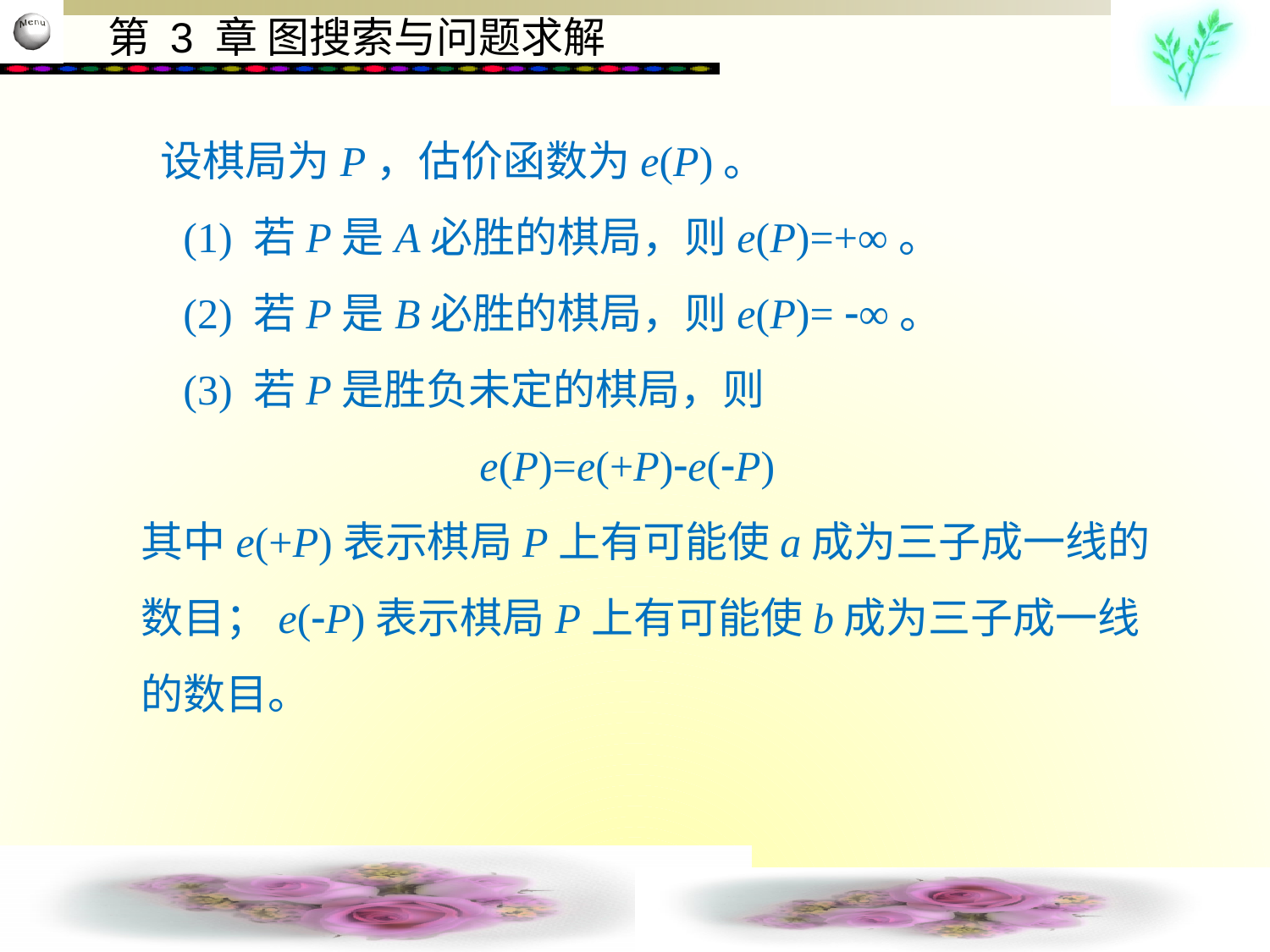

设棋局为P，估价函数为e(P)。
    (1) 若P是A必胜的棋局，则e(P)=+∞。
    (2) 若P是B必胜的棋局，则e(P)= −∞。
    (3) 若P是胜负未定的棋局，则
                                e(P)=e(+P)−e(−P)
其中e(+P)表示棋局P上有可能使a成为三子成一线的数目；e(−P)表示棋局P上有可能使b成为三子成一线的数目。